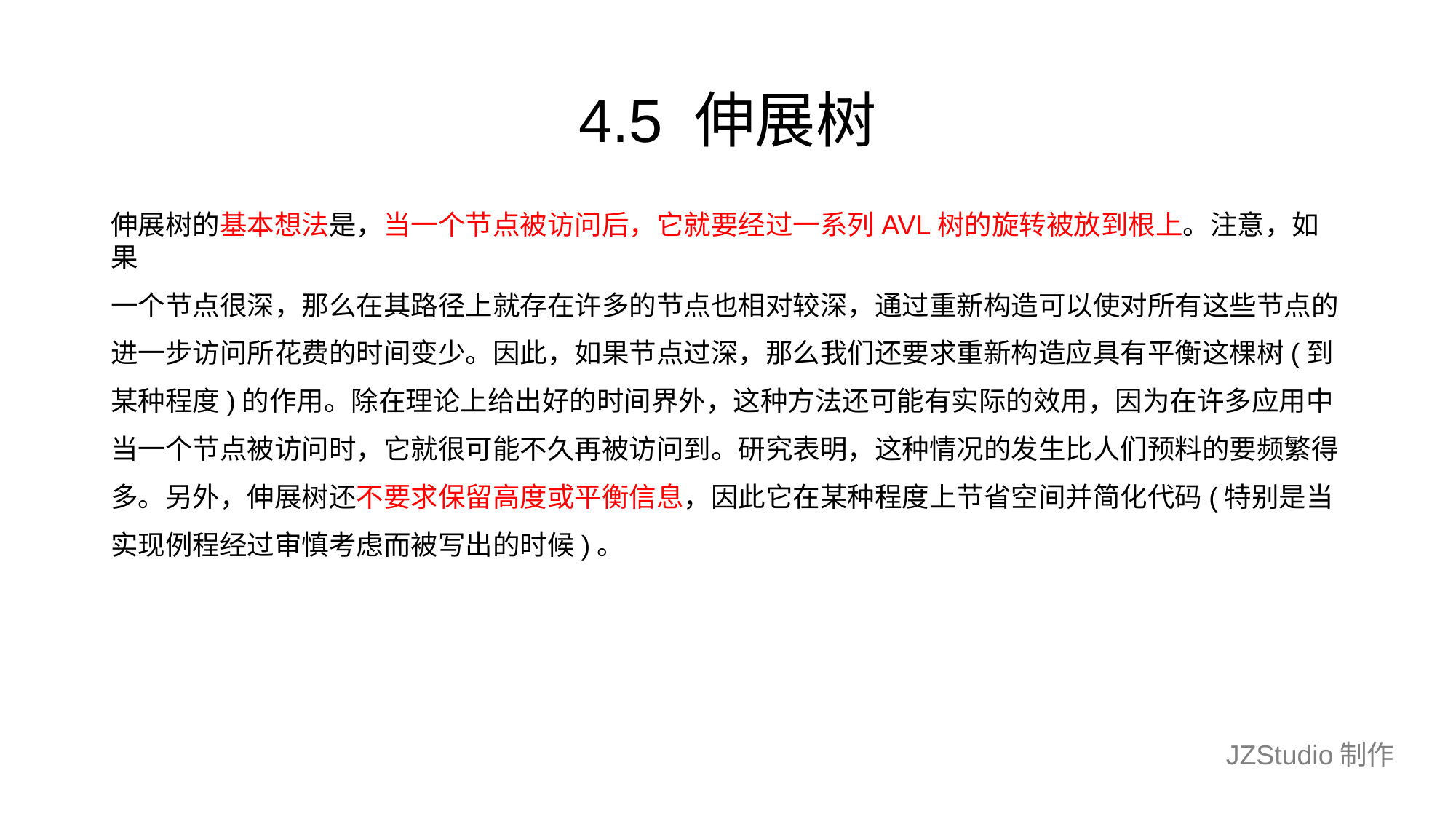

# 4.5 伸展树
伸展树的基本想法是，当一个节点被访问后，它就要经过一系列AVL树的旋转被放到根上。注意，如果
一个节点很深，那么在其路径上就存在许多的节点也相对较深，通过重新构造可以使对所有这些节点的
进一步访问所花费的时间变少。因此，如果节点过深，那么我们还要求重新构造应具有平衡这棵树(到
某种程度)的作用。除在理论上给出好的时间界外，这种方法还可能有实际的效用，因为在许多应用中
当一个节点被访问时，它就很可能不久再被访问到。研究表明，这种情况的发生比人们预料的要频繁得
多。另外，伸展树还不要求保留高度或平衡信息，因此它在某种程度上节省空间并简化代码(特别是当
实现例程经过审慎考虑而被写出的时候)。